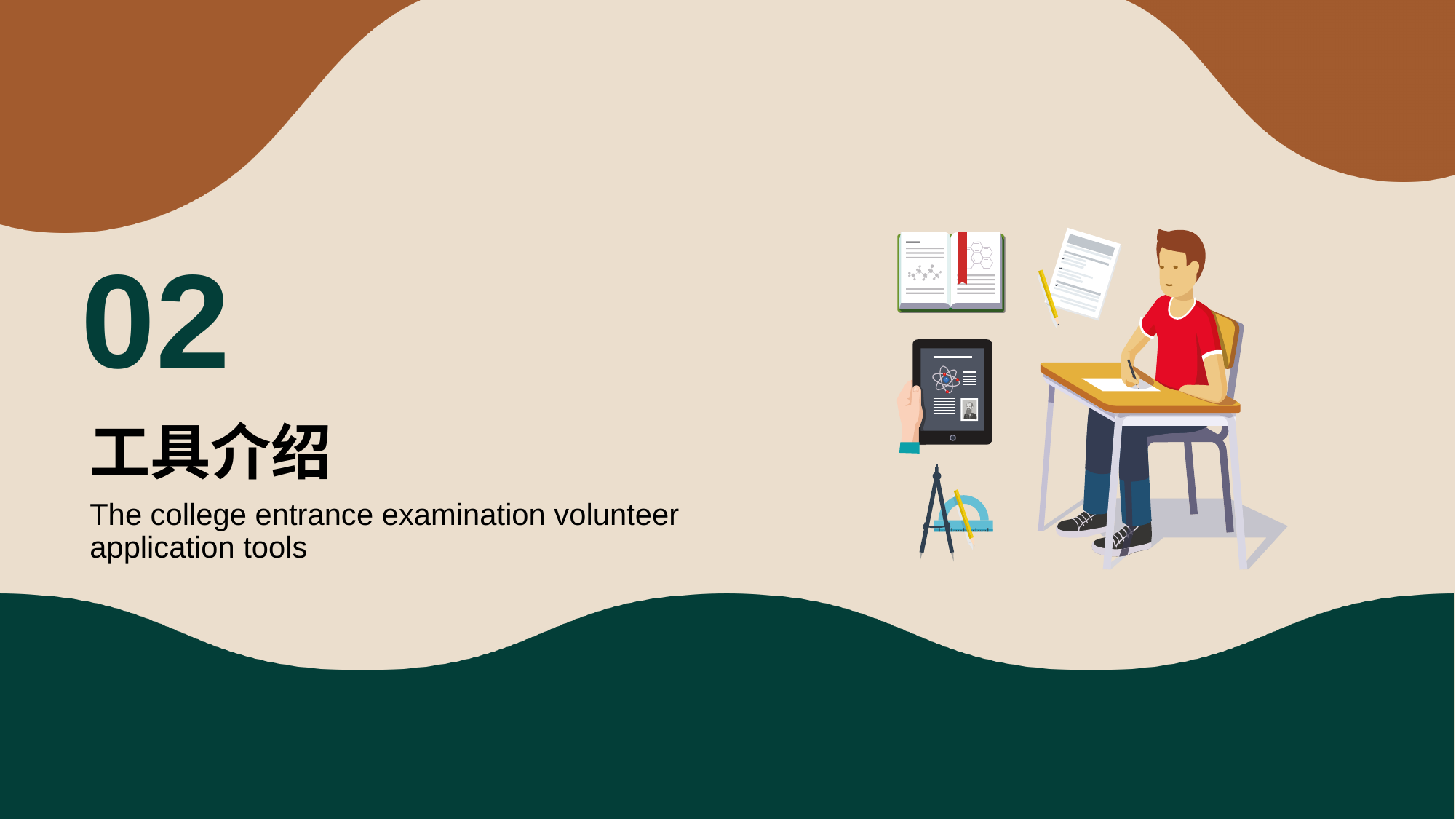

0 2
# 工具介绍
The college entrance examination volunteer application tools